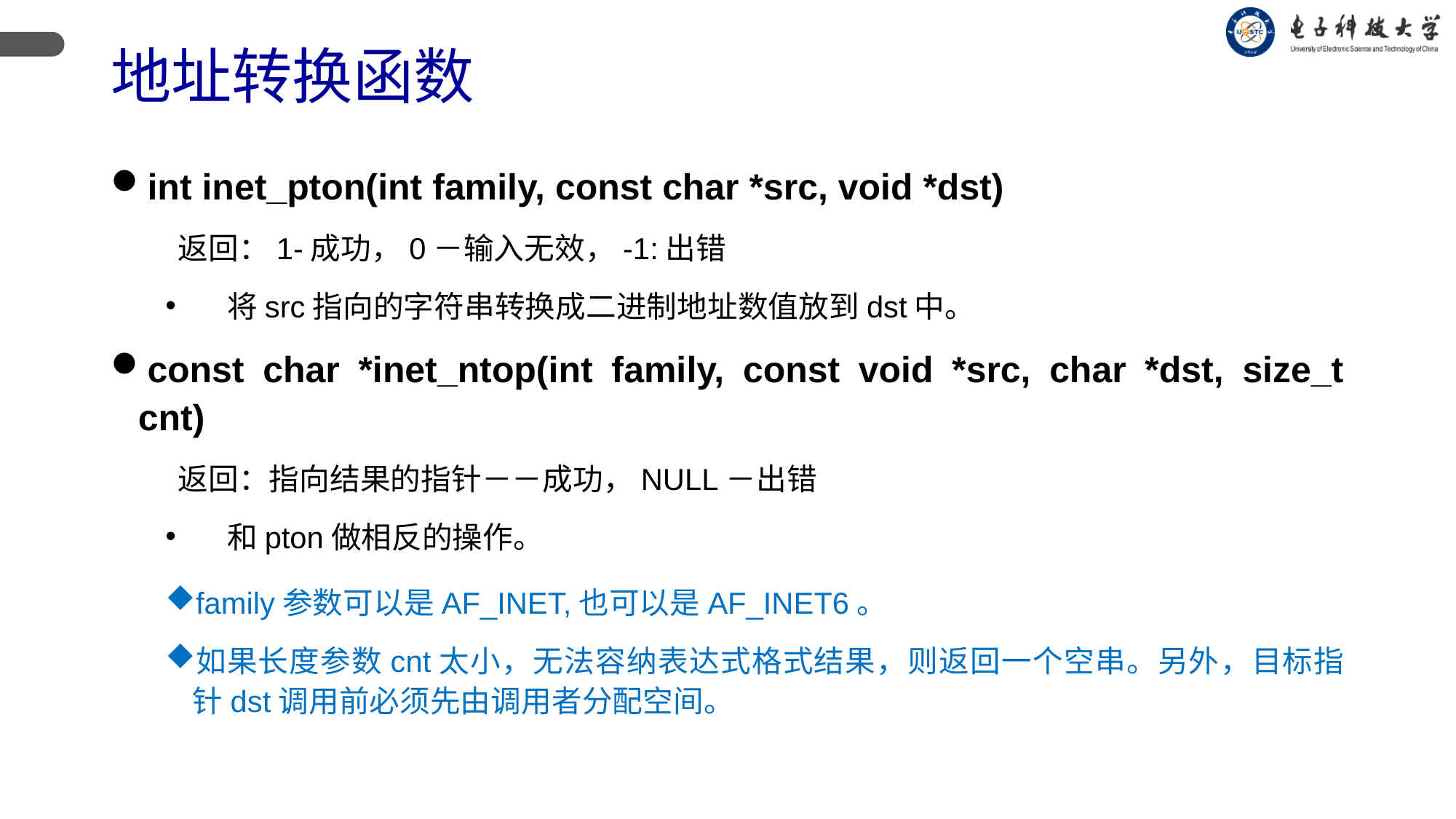

# 地址转换函数
int inet_pton(int family, const char *src, void *dst)
    返回：1-成功，0－输入无效，-1:出错
    将src指向的字符串转换成二进制地址数值放到dst中。
const char *inet_ntop(int family, const void *src, char *dst, size_t cnt)
    返回：指向结果的指针－－成功，NULL－出错
    和pton做相反的操作。
family参数可以是AF_INET,也可以是AF_INET6。
如果长度参数cnt太小，无法容纳表达式格式结果，则返回一个空串。另外，目标指针dst调用前必须先由调用者分配空间。